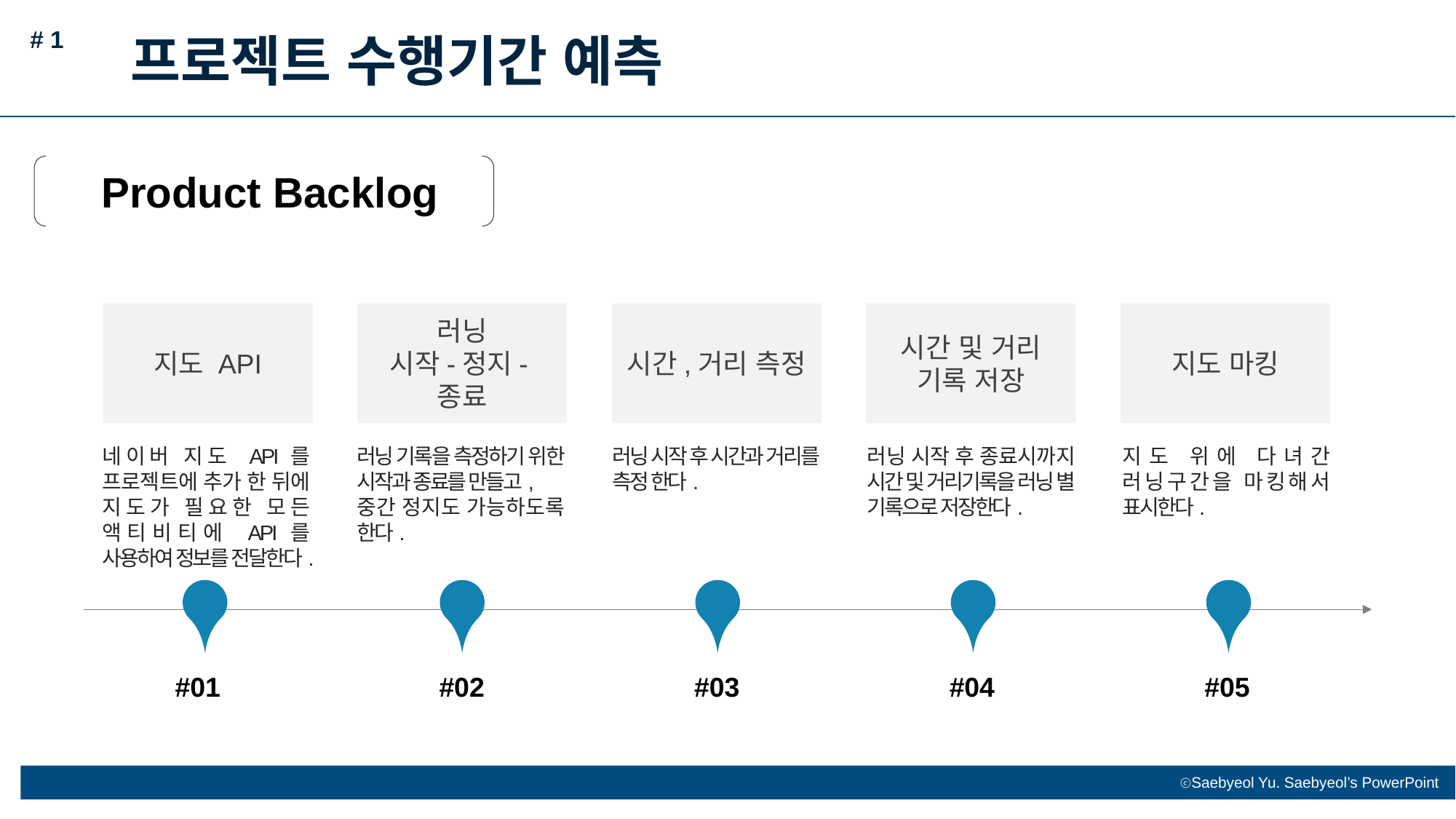

# 1
프로젝트 수행기간 예측

Product Backlog
지도 API
러닝
시작-정지-종료
시간,거리 측정
시간 및 거리
기록 저장
지도 마킹
지도 위에 다녀간 러닝구간을 마킹해서 표시한다.
러닝 시작 후 종료시까지 시간 및 거리기록을 러닝 별 기록으로 저장한다.
러닝 시작 후 시간과 거리를 측정 한다.
러닝 기록을 측정하기 위한 시작과 종료를 만들고,
중간 정지도 가능하도록 한다.
네이버 지도 API를 프로젝트에 추가 한 뒤에 지도가 필요한 모든 액티비티에 API를 사용하여 정보를 전달한다.

#02

#03

#04

#05

#01